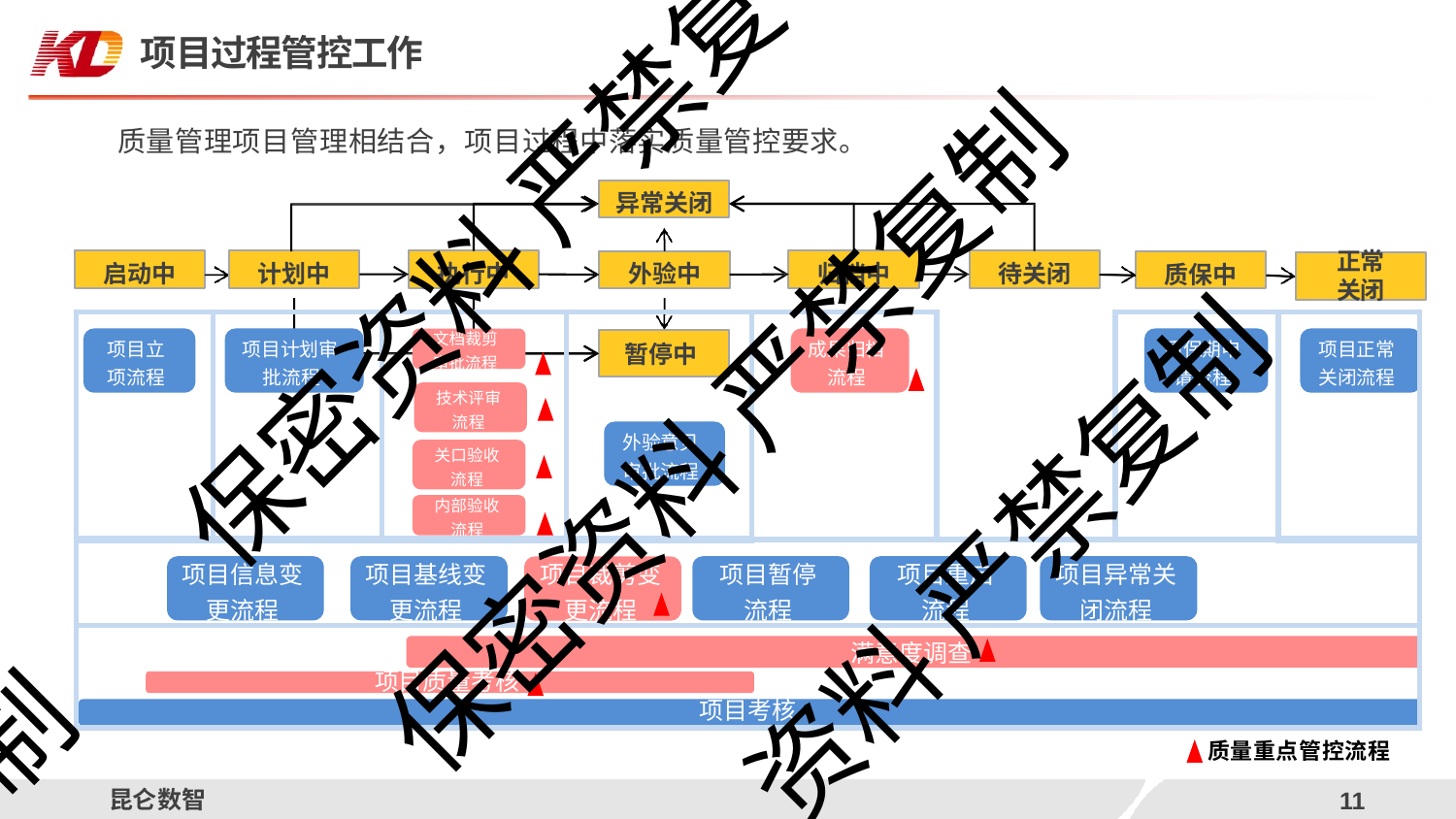

项目过程管控工作

质量管理项目管理相结合，项目过程中落实质量管控要求。

异常关闭

保密资料 严禁复

正常
启动中
计划中
执行中
归档中
待关闭
外验中
质保中

关闭

| 项目立 项流程 |  | 项目计划审 批流程 |  | 文档裁剪 审批流程 |  | 暂停中 |  | 成果归档 流程 |  |  |  | 质保期申 请流程 | 项目正常 关闭流程 |
| --- | --- | --- | --- | --- | --- | --- | --- | --- | --- | --- | --- | --- | --- |
|  |  |  |  | 技术评审 流程 |  |  |  |  |  |  |  |  |  |
|  |  |  |  | 关口验收 流程 |  | 外验意见 审批流程 |  |  |  |  |  |  |  |
|  |  |  |  | 内部验收 流程 |  |  |  |  |  |  |  |  |  |
|  | 项目信息变 更流程 |  | 项目基线变 更流程 |  | 项目裁剪变 更流程 |  | 项目暂停 流程 |  | 项目重启 流程 |  | 项目异常关 闭流程 |  |  |
|  |  |  | 项目质量考核 |  |  |  | 项目考核 |  | 满意度调查 |  |  |  |  |

保密资料 严禁复制

资料 严禁复制

制

质量重点管控流程

昆仑数智
11